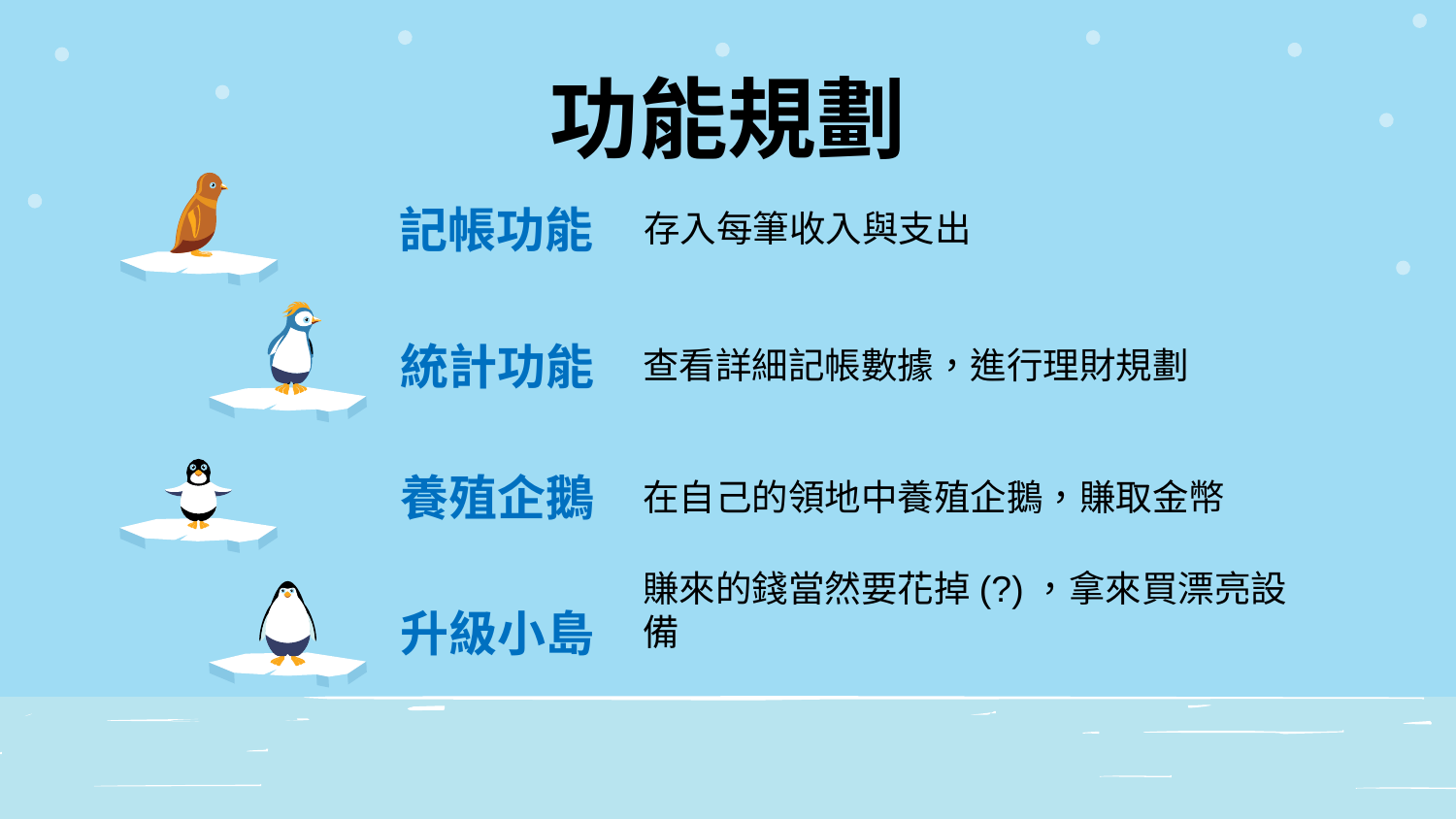

# 功能規劃

記帳功能
存入每筆收入與支出

統計功能
查看詳細記帳數據，進行理財規劃

養殖企鵝
在自己的領地中養殖企鵝，賺取金幣

升級小島
賺來的錢當然要花掉(?)，拿來買漂亮設備